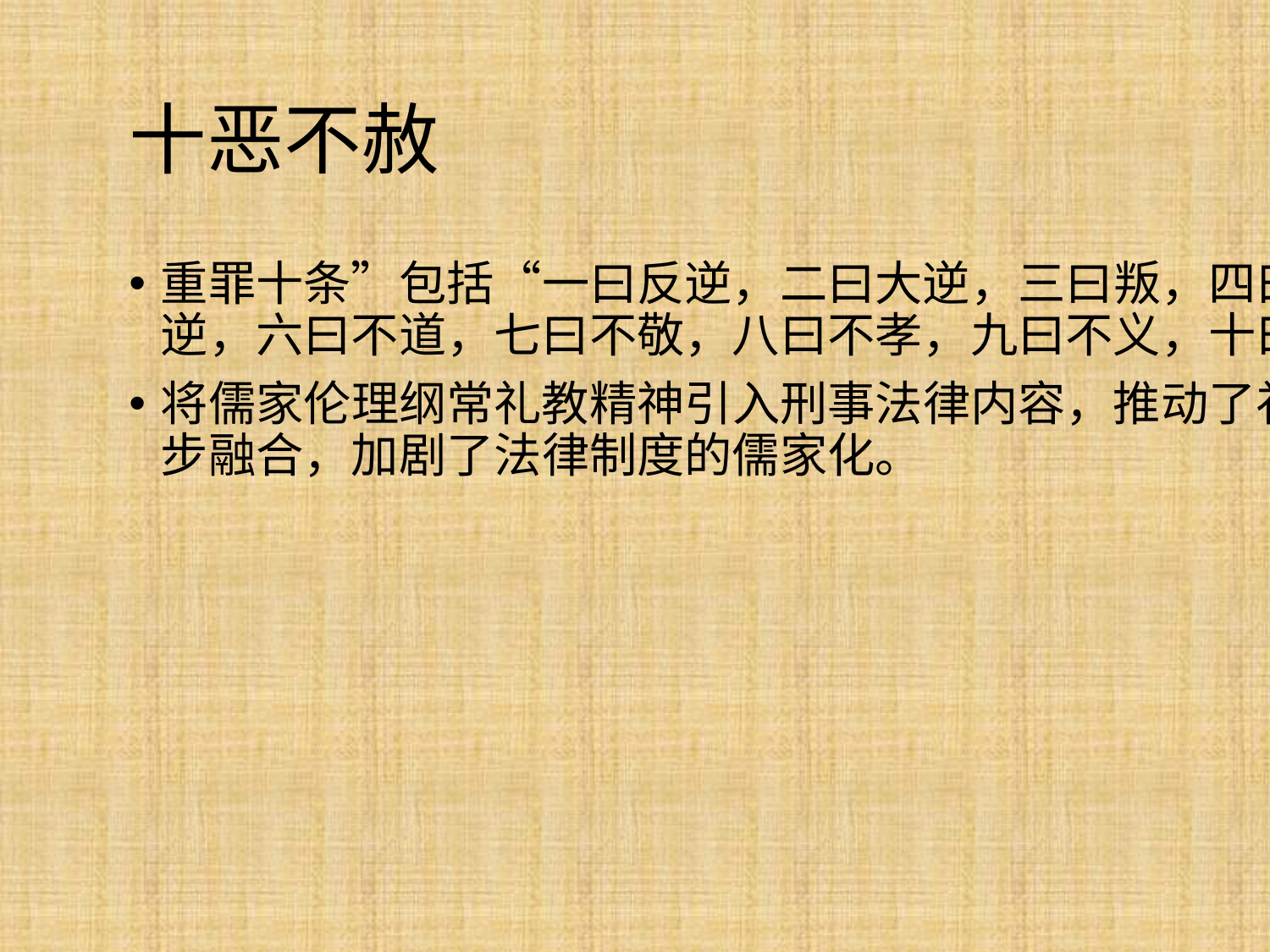

# 十恶不赦
重罪十条”包括“一曰反逆，二曰大逆，三曰叛，四曰降，五曰恶逆，六曰不道，七曰不敬，八曰不孝，九曰不义，十曰内乱”。
将儒家伦理纲常礼教精神引入刑事法律内容，推动了礼与律的进一步融合，加剧了法律制度的儒家化。